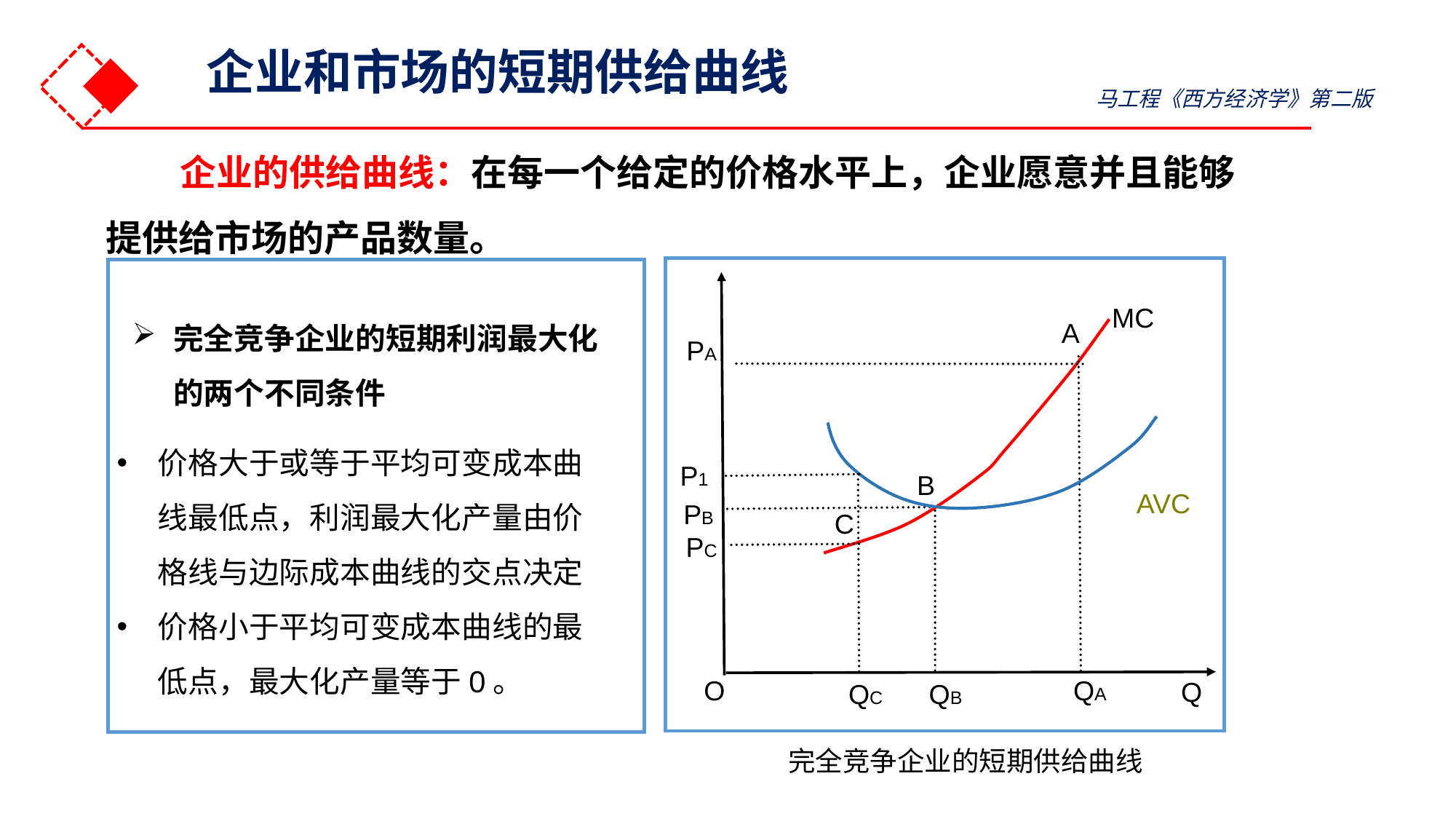

企业和市场的短期供给曲线

马工程《西方经济学》第二版
        企业的供给曲线：在每一个给定的价格水平上，企业愿意并且能够提供给市场的产品数量。

MC
PC
QB
完全竞争企业的短期利润最大化的两个不同条件

A

PA

QC

价格大于或等于平均可变成本曲线最低点，利润最大化产量由价格线与边际成本曲线的交点决定
价格小于平均可变成本曲线的最低点，最大化产量等于0。
P1
B
AVC

PB
C

QA

O
Q
完全竞争企业的短期供给曲线